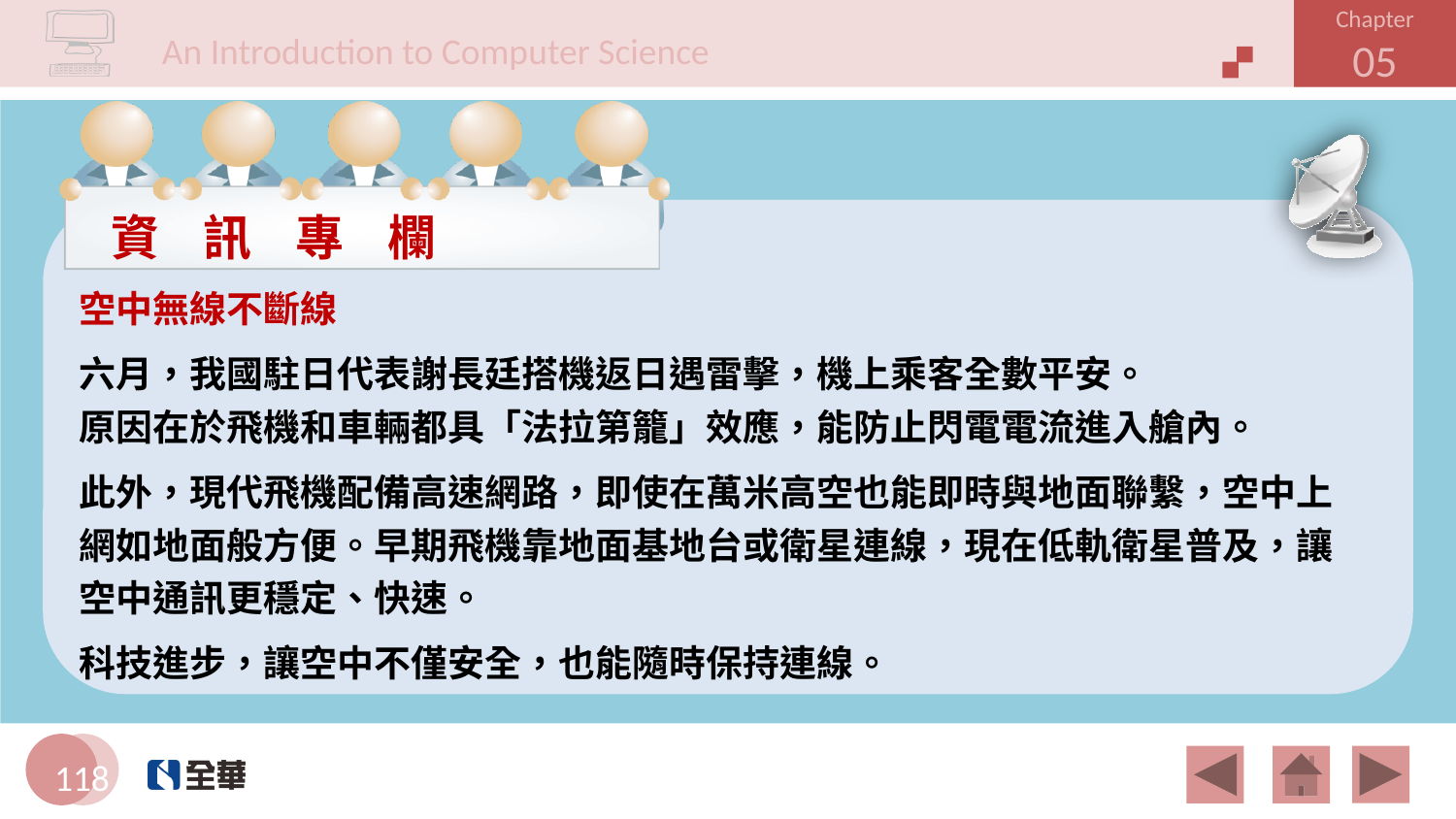

空中無線不斷線
六月，我國駐日代表謝長廷搭機返日遇雷擊，機上乘客全數平安。
原因在於飛機和車輛都具「法拉第籠」效應，能防止閃電電流進入艙內。
此外，現代飛機配備高速網路，即使在萬米高空也能即時與地面聯繫，空中上網如地面般方便。早期飛機靠地面基地台或衛星連線，現在低軌衛星普及，讓空中通訊更穩定、快速。
科技進步，讓空中不僅安全，也能隨時保持連線。